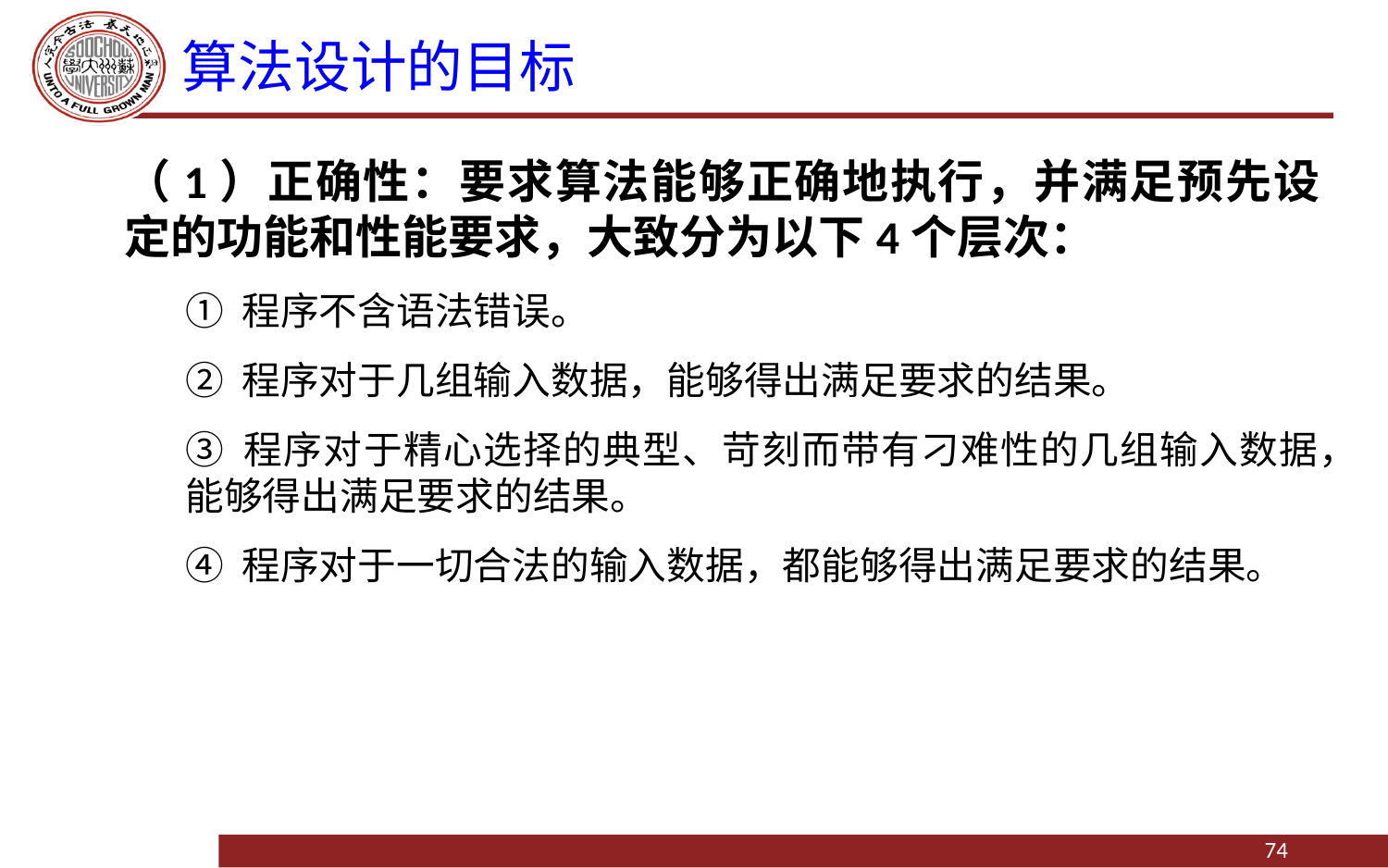

# 算法设计的目标
（1）正确性：要求算法能够正确地执行，并满足预先设定的功能和性能要求，大致分为以下4个层次：
① 程序不含语法错误。
② 程序对于几组输入数据，能够得出满足要求的结果。
③ 程序对于精心选择的典型、苛刻而带有刁难性的几组输入数据，能够得出满足要求的结果。
④ 程序对于一切合法的输入数据，都能够得出满足要求的结果。

74